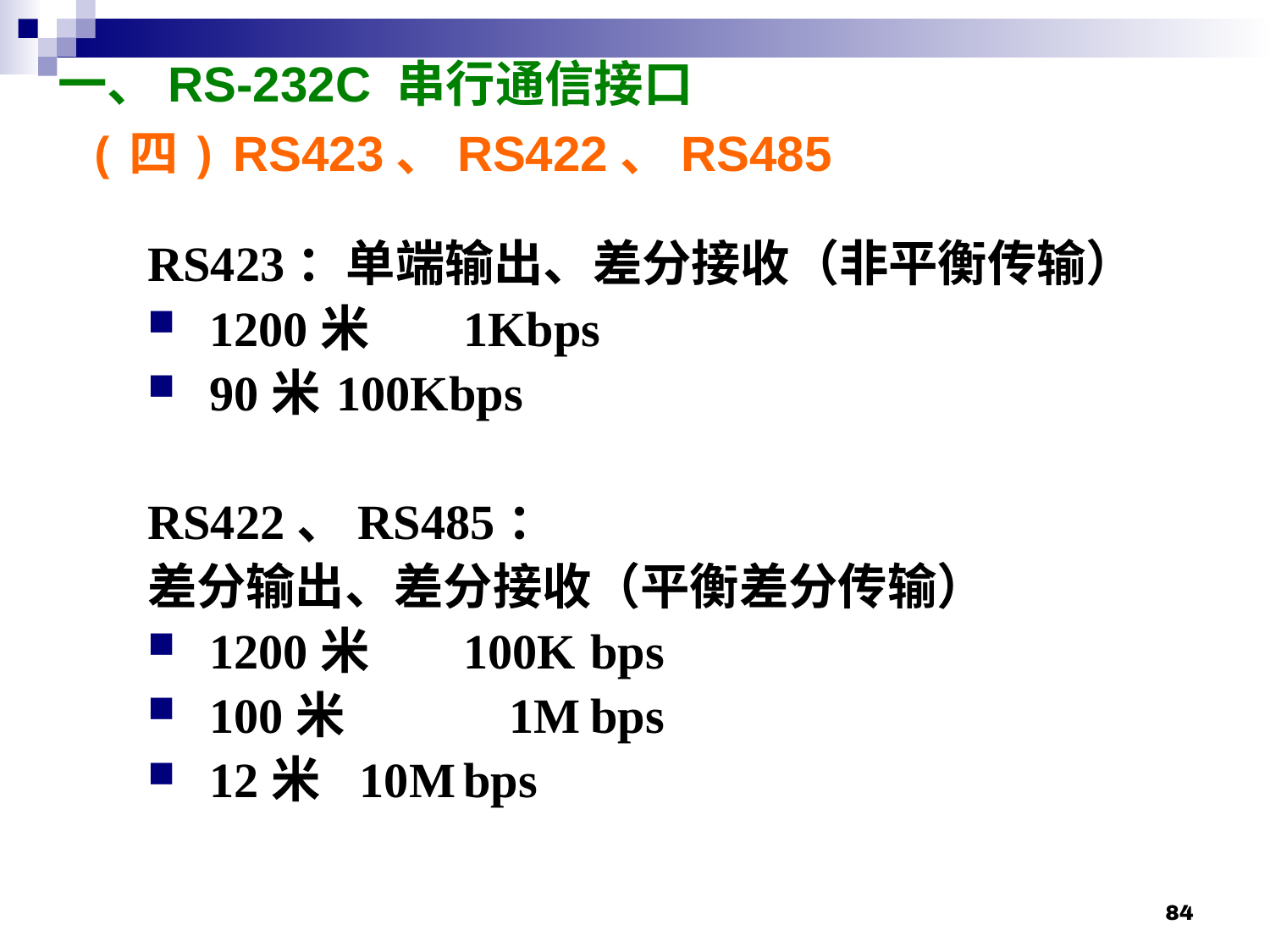

# 一、RS-232C 串行通信接口
(四) RS423、RS422、RS485
RS423：单端输出、差分接收（非平衡传输）
1200米	1Kbps
90米	100Kbps

RS422、RS485：
差分输出、差分接收（平衡差分传输）
1200米	100K	bps
100米	   1M	bps
12米	 10M	bps
84